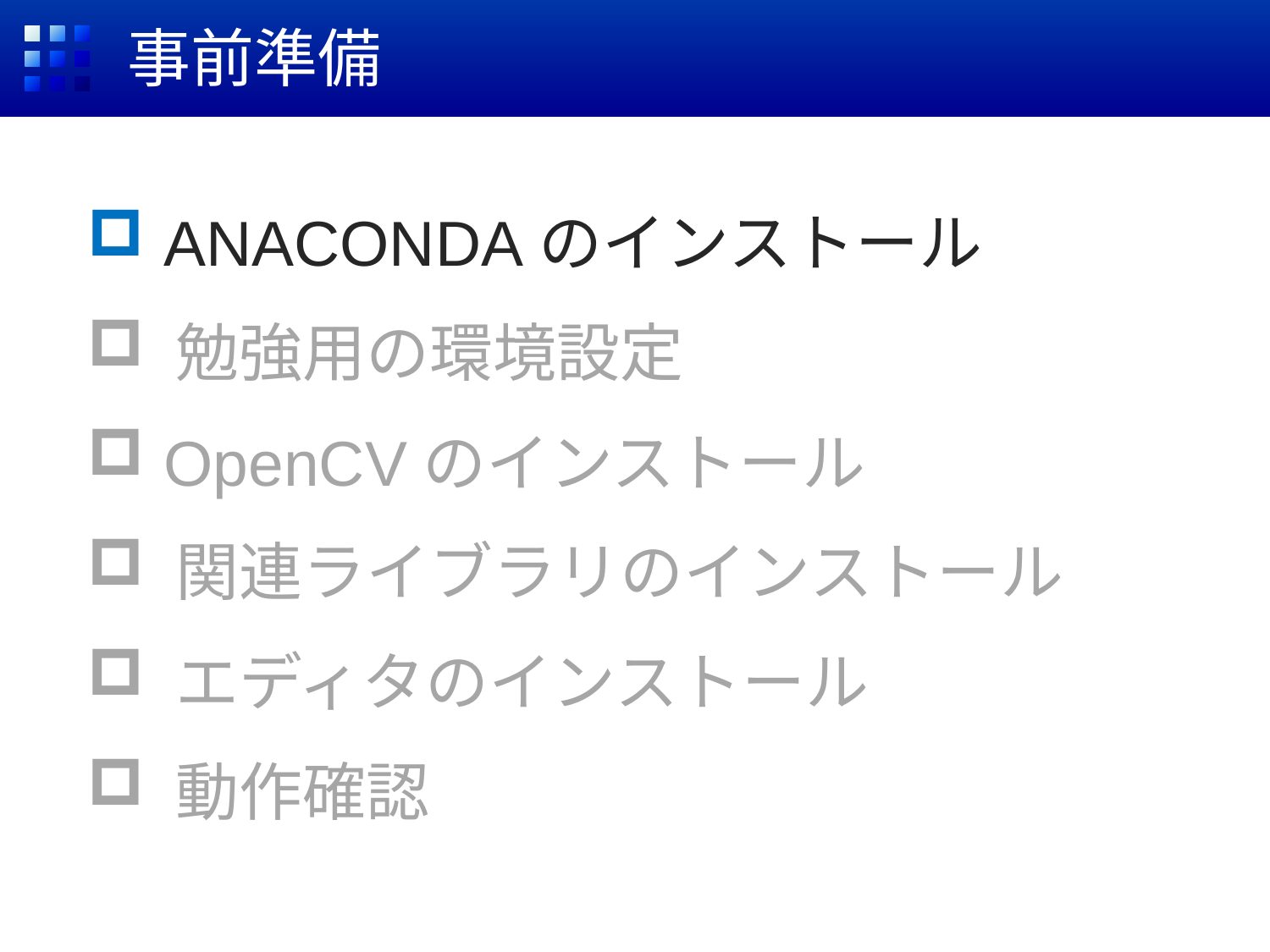

# 事前準備
 ANACONDAのインストール
 勉強用の環境設定
 OpenCVのインストール
 関連ライブラリのインストール
 エディタのインストール
 動作確認